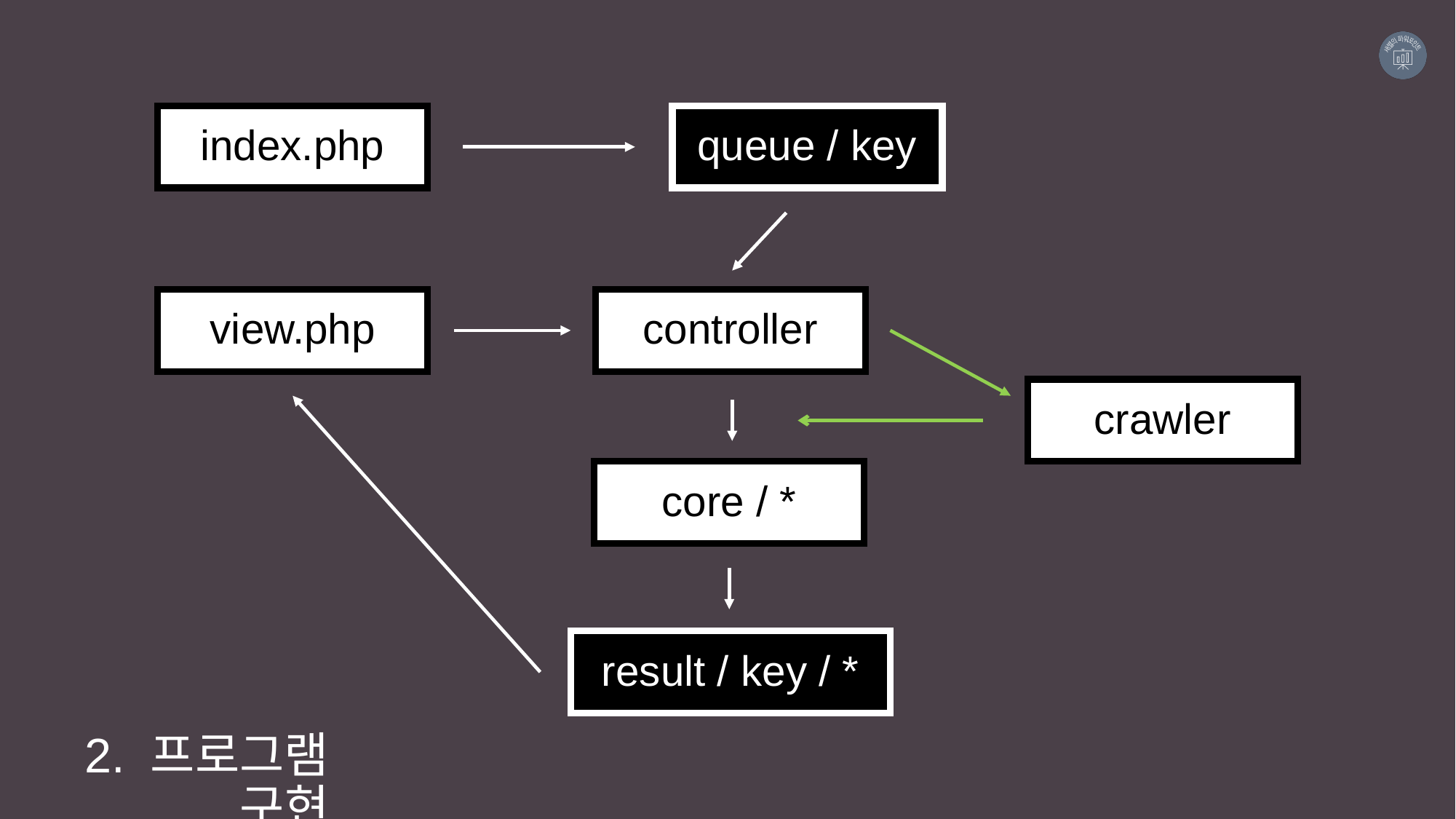

queue / key

index.php
view.php

controller

crawler

core / *

result / key / *

2. 프로그램 구현